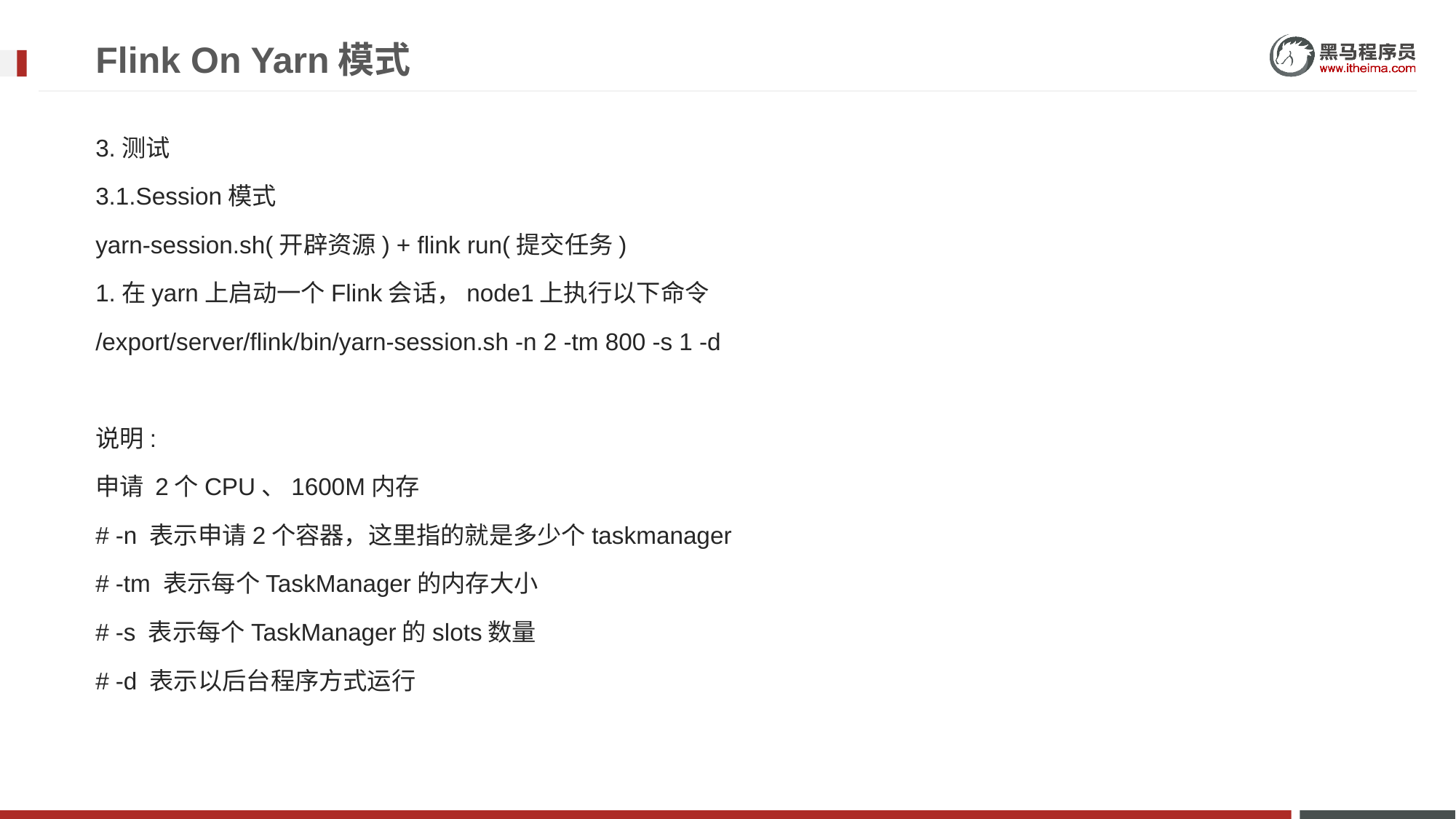

# Flink On Yarn模式
3.测试
3.1.Session模式
yarn-session.sh(开辟资源) + flink run(提交任务)
1.在yarn上启动一个Flink会话，node1上执行以下命令
/export/server/flink/bin/yarn-session.sh -n 2 -tm 800 -s 1 -d

说明:
申请 2个CPU、1600M内存
# -n 表示申请2个容器，这里指的就是多少个taskmanager
# -tm 表示每个TaskManager的内存大小
# -s 表示每个TaskManager的slots数量
# -d 表示以后台程序方式运行